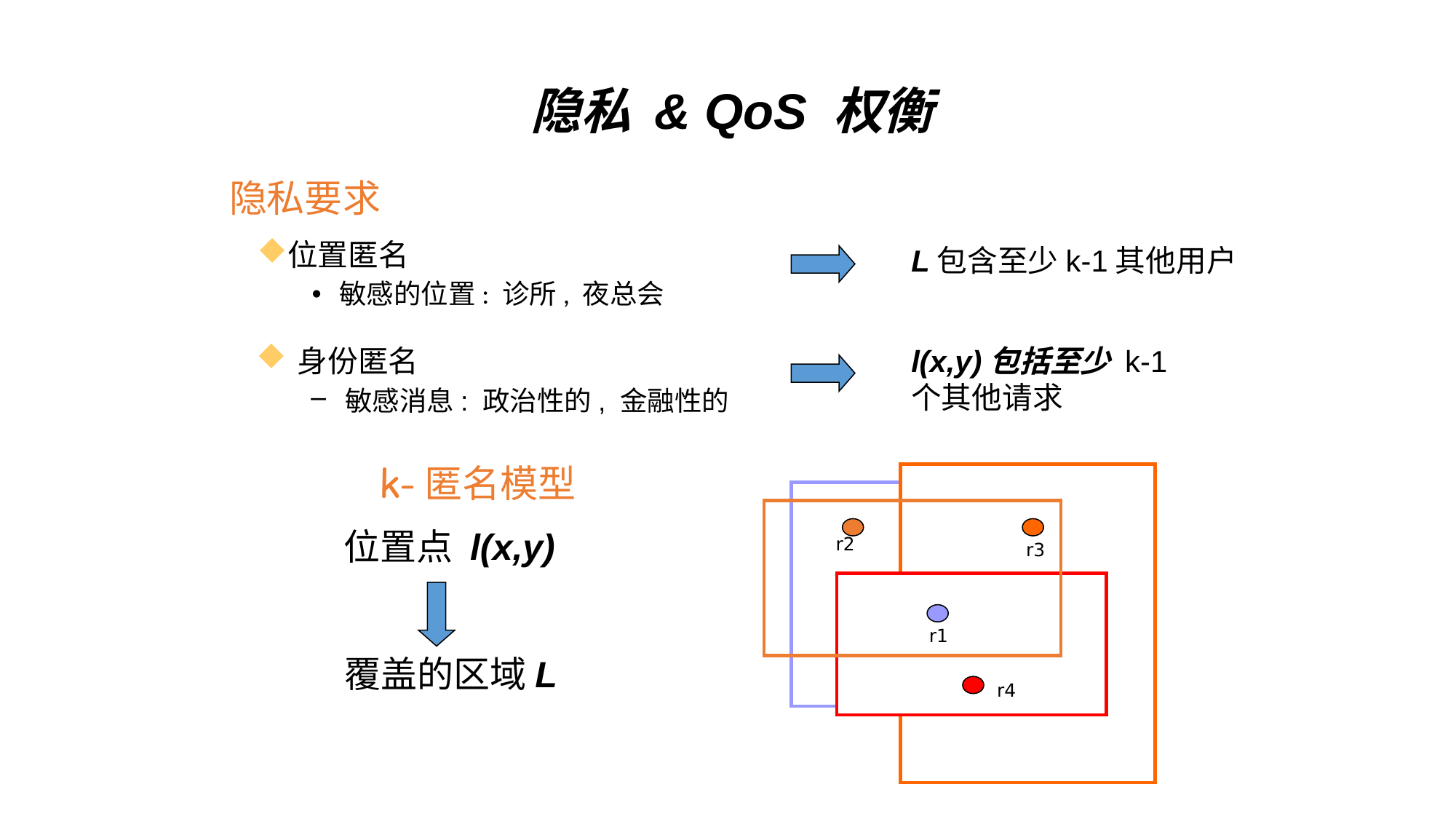

隐私 & QoS 权衡
# 隐私要求

位置匿名
敏感的位置: 诊所, 夜总会
L包含至少k-1其他用户
身份匿名
敏感消息: 政治性的, 金融性的
l(x,y)包括至少 k-1个其他请求

k-匿名模型

位置点 l(x,y)

r2
r3

r1
r4

覆盖的区域L
12